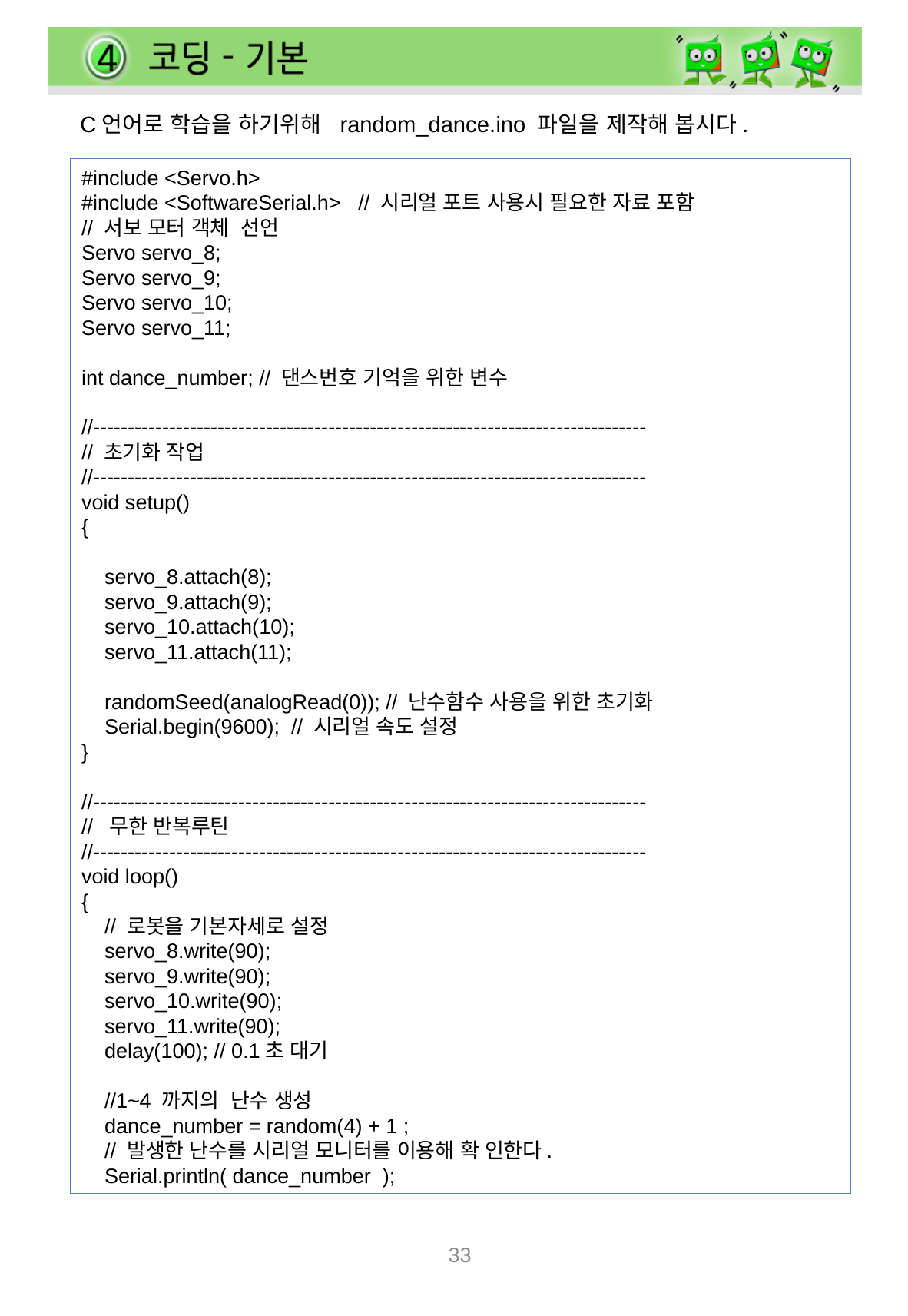

C언어로 학습을 하기위해  random_dance.ino 파일을 제작해 봅시다.

#include <Servo.h>
#include <SoftwareSerial.h>   // 시리얼 포트 사용시 필요한 자료 포함
// 서보 모터 객체  선언
Servo servo_8;
Servo servo_9;
Servo servo_10;
Servo servo_11;

int dance_number; // 댄스번호 기억을 위한 변수

//--------------------------------------------------------------------------------
// 초기화 작업
//--------------------------------------------------------------------------------
void setup()
{

    servo_8.attach(8);
    servo_9.attach(9);
    servo_10.attach(10);
    servo_11.attach(11);

    randomSeed(analogRead(0)); // 난수함수 사용을 위한 초기화
    Serial.begin(9600);  // 시리얼 속도 설정
}

//--------------------------------------------------------------------------------
//  무한 반복루틴
//--------------------------------------------------------------------------------
void loop()
{
    // 로봇을 기본자세로 설정
    servo_8.write(90);
    servo_9.write(90);
    servo_10.write(90);
    servo_11.write(90);
    delay(100); // 0.1초 대기

    //1~4 까지의  난수 생성
    dance_number = random(4) + 1 ;
    // 발생한 난수를 시리얼 모니터를 이용해 확 인한다.
    Serial.println( dance_number  );
33